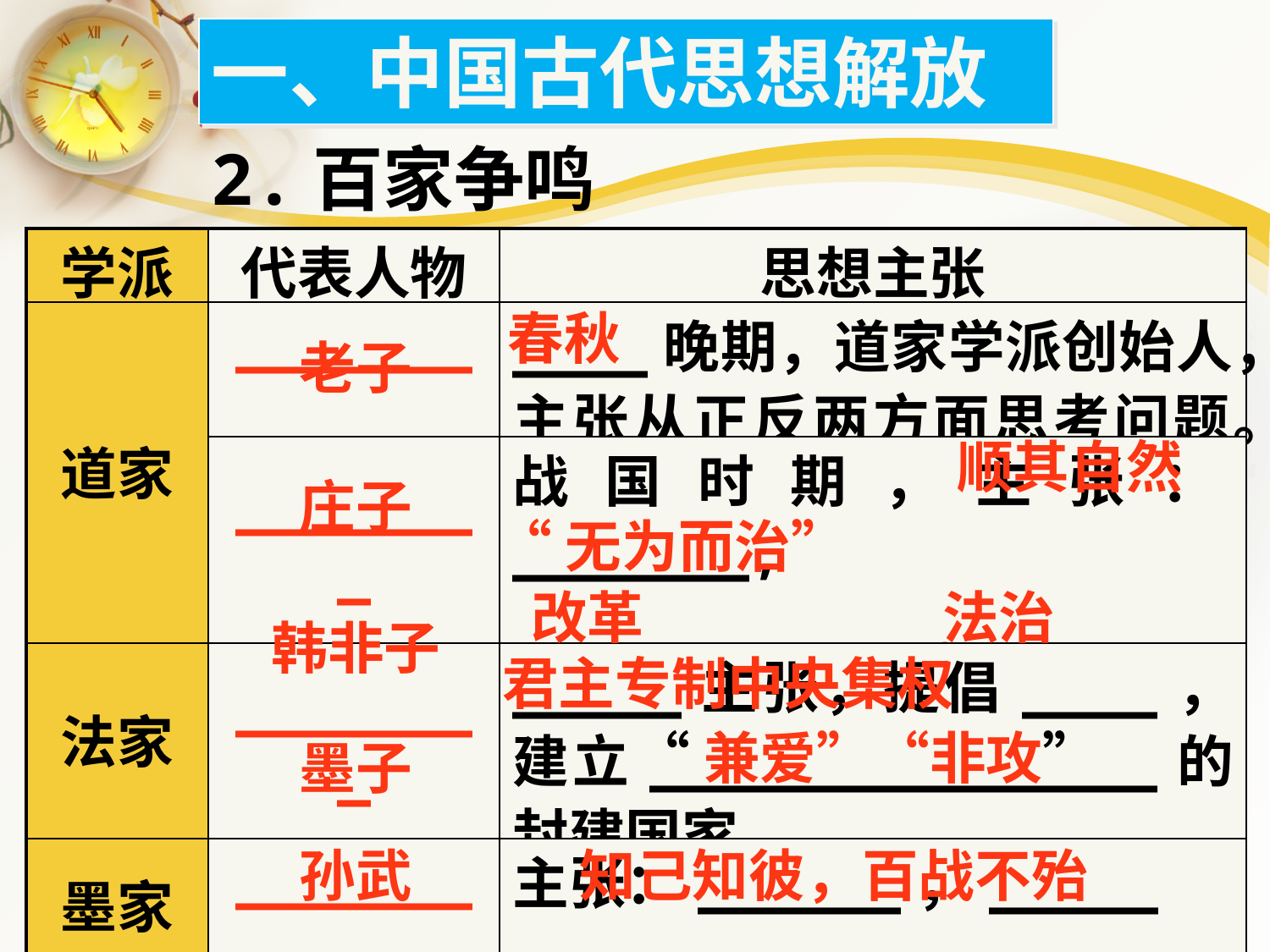

一、中国古代思想解放
2.百家争鸣
| 学派 | 代表人物 | 思想主张 |
| --- | --- | --- |
| 道家 | \_\_\_\_\_\_\_\_ | \_\_\_\_晚期，道家学派创始人，主张从正反两方面思考问题。 |
|  | \_\_\_\_\_\_\_\_ | 战国时期，主张：\_\_\_\_\_\_\_, \_\_\_\_\_\_\_\_\_\_\_\_。 |
| 法家 | \_\_\_\_\_\_\_\_ | \_\_\_\_\_主张，提倡\_\_\_\_，建立\_\_\_\_\_\_\_\_\_\_\_\_\_\_\_的封建国家。 |
| 墨家 | \_\_\_\_\_\_\_\_ | 主张：\_\_\_\_\_\_，\_\_\_\_\_ |
| 兵家 | \_\_\_\_\_\_\_\_ | “\_\_\_\_\_\_\_\_\_\_\_\_\_\_\_\_\_\_\_”。 |
春秋
老子
顺其自然
庄子
“无为而治”
改革
法治
韩非子
君主专制中央集权
“兼爱”“非攻”
墨子
孙武
知己知彼，百战不殆